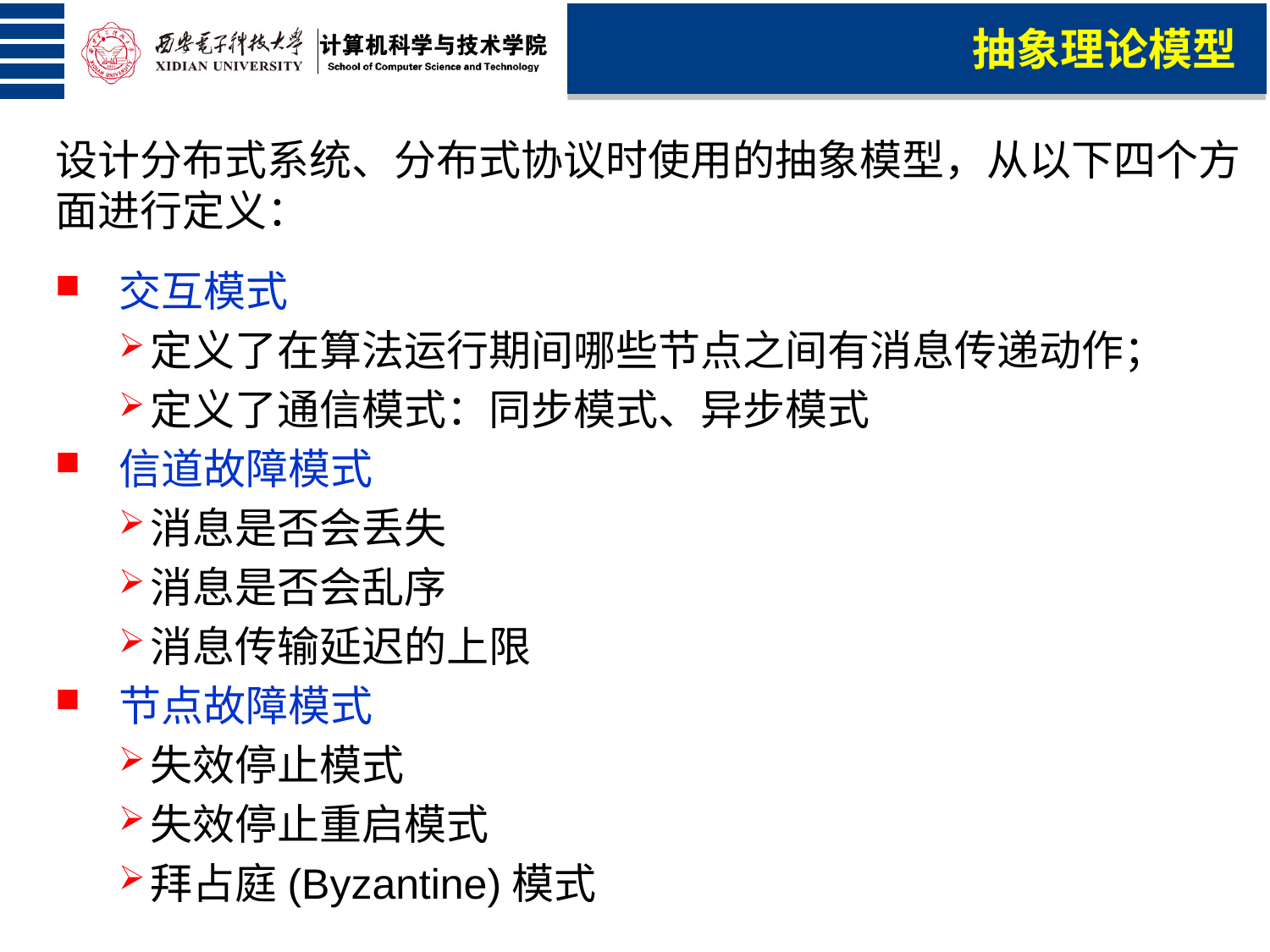

抽象理论模型
设计分布式系统、分布式协议时使用的抽象模型，从以下四个方面进行定义：
交互模式
定义了在算法运行期间哪些节点之间有消息传递动作；
定义了通信模式：同步模式、异步模式
信道故障模式
消息是否会丢失
消息是否会乱序
消息传输延迟的上限
节点故障模式
失效停止模式
失效停止重启模式
拜占庭(Byzantine)模式